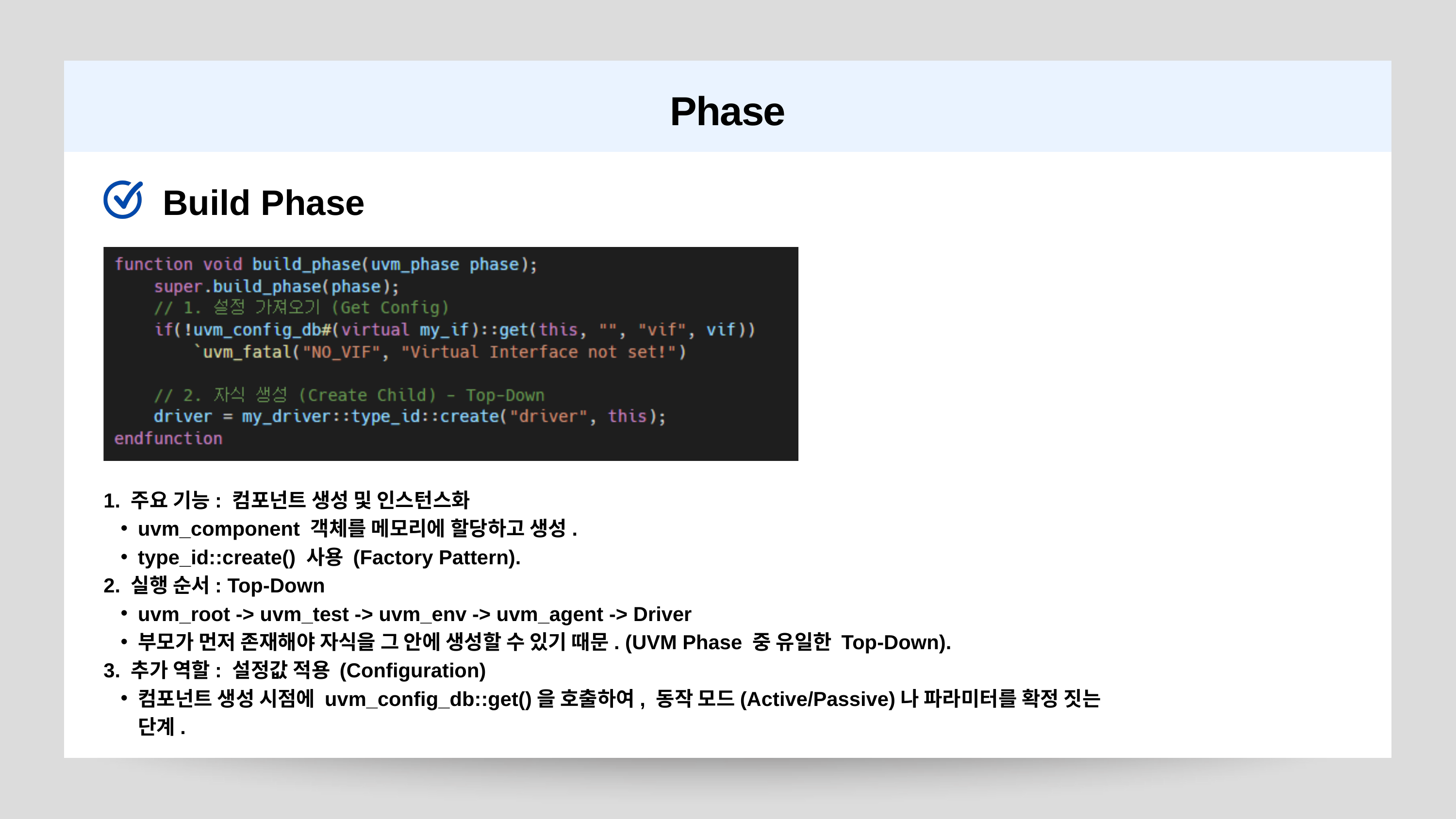

Phase
Build Phase

1. 주요 기능: 컴포넌트 생성 및 인스턴스화
uvm_component 객체를 메모리에 할당하고 생성.
type_id::create() 사용 (Factory Pattern).
2. 실행 순서: Top-Down
uvm_root -> uvm_test -> uvm_env -> uvm_agent -> Driver
부모가 먼저 존재해야 자식을 그 안에 생성할 수 있기 때문. (UVM Phase 중 유일한 Top-Down).
3. 추가 역할: 설정값 적용 (Configuration)
컴포넌트 생성 시점에 uvm_config_db::get()을 호출하여, 동작 모드(Active/Passive)나 파라미터를 확정 짓는 단계.